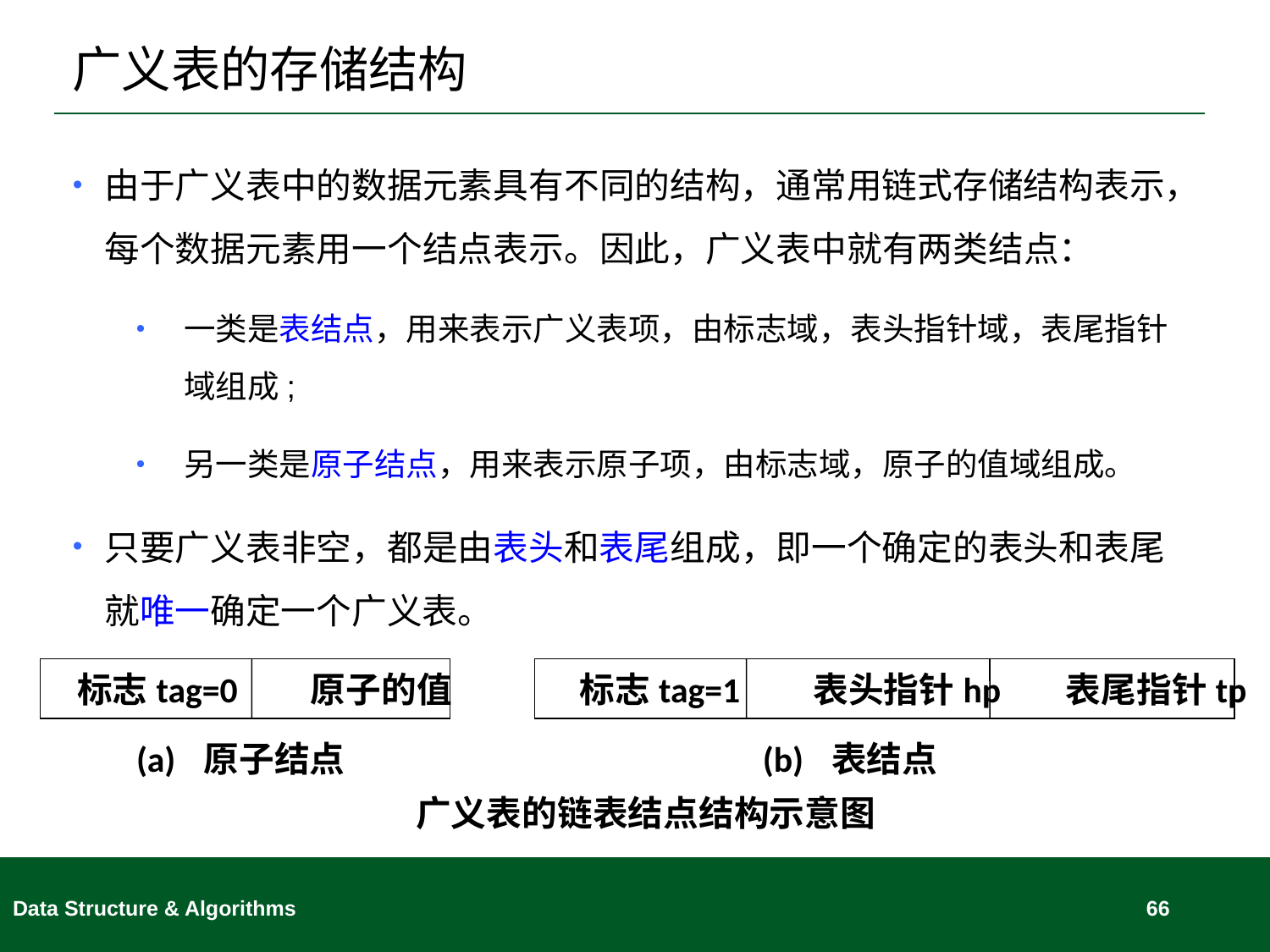

# 广义表的存储结构
由于广义表中的数据元素具有不同的结构，通常用链式存储结构表示，每个数据元素用一个结点表示。因此，广义表中就有两类结点：
一类是表结点，用来表示广义表项，由标志域，表头指针域，表尾指针域组成;
另一类是原子结点，用来表示原子项，由标志域，原子的值域组成。
只要广义表非空，都是由表头和表尾组成，即一个确定的表头和表尾就唯一确定一个广义表。

  标志tag=0        原子的值

   标志tag=1        表头指针hp       表尾指针tp

(a)  原子结点
(b)  表结点
广义表的链表结点结构示意图
Data Structure & Algorithms
66